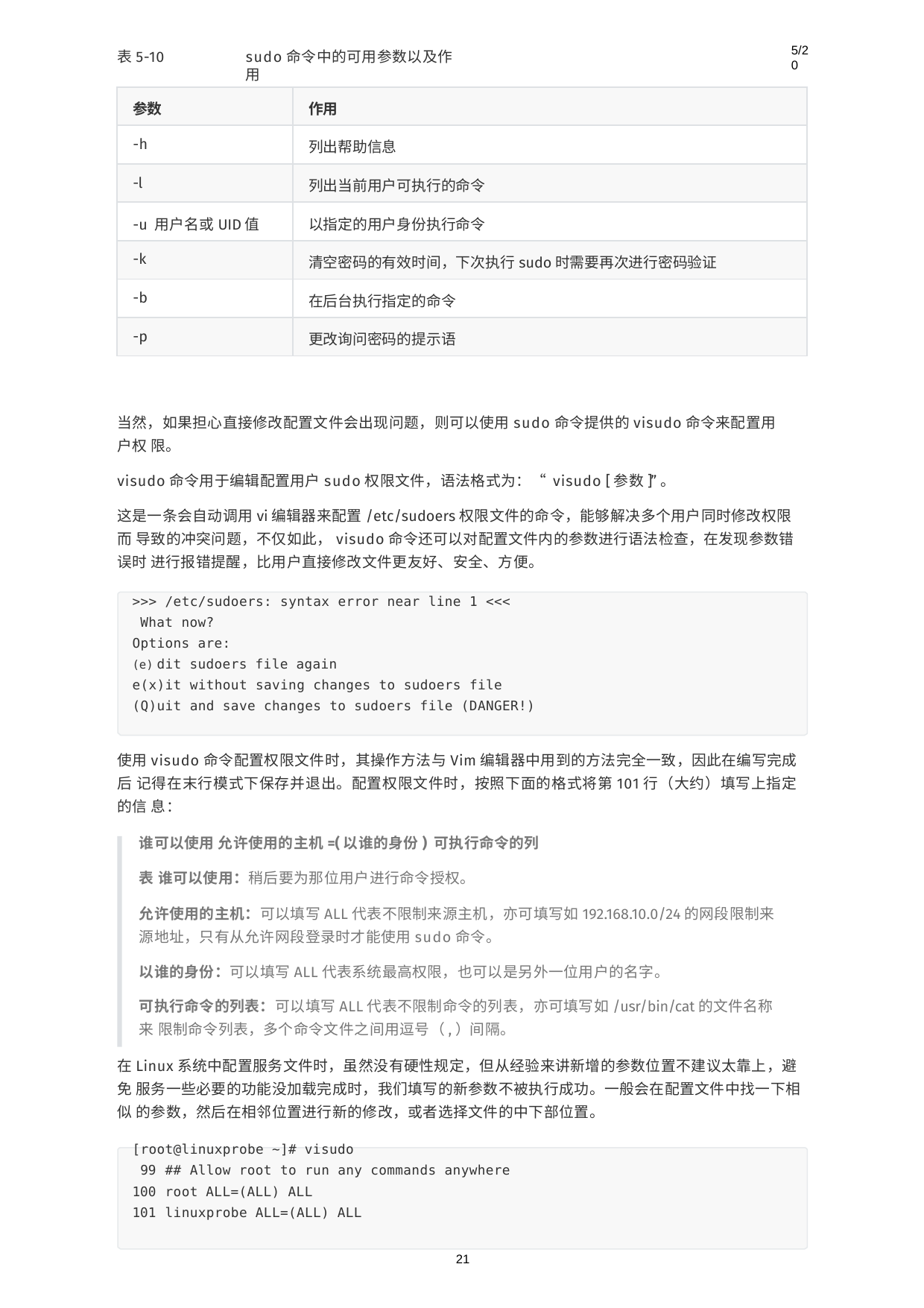

5/20
表5-10
sudo命令中的可用参数以及作用
| 参数 | 作用 |
| --- | --- |
| -h | 列出帮助信息 |
| -l | 列出当前用户可执行的命令 |
| -u 用户名或UID值 | 以指定的用户身份执行命令 |
| -k | 清空密码的有效时间，下次执行sudo时需要再次进行密码验证 |
| -b | 在后台执行指定的命令 |
| -p | 更改询问密码的提示语 |
当然，如果担心直接修改配置文件会出现问题，则可以使用sudo命令提供的visudo命令来配置用户权 限。
visudo命令用于编辑配置用户sudo权限文件，语法格式为：“ visudo [参数]”。
这是一条会自动调用vi编辑器来配置/etc/sudoers权限文件的命令，能够解决多个用户同时修改权限而 导致的冲突问题，不仅如此，visudo命令还可以对配置文件内的参数进行语法检查，在发现参数错误时 进行报错提醒，比用户直接修改文件更友好、安全、方便。

>>> /etc/sudoers: syntax error near line 1 <<<  What now?
Options are:
dit sudoers file again
e(x)it without saving changes to sudoers file  (Q)uit and save changes to sudoers file (DANGER!)

使用visudo命令配置权限文件时，其操作方法与Vim编辑器中用到的方法完全一致，因此在编写完成后 记得在末行模式下保存并退出。配置权限文件时，按照下面的格式将第101行（大约）填写上指定的信 息：
谁可以使用 允许使用的主机=(以谁的身份) 可执行命令的列表 谁可以使用：稍后要为那位用户进行命令授权。
允许使用的主机：可以填写ALL代表不限制来源主机，亦可填写如192.168.10.0/24的网段限制来 源地址，只有从允许网段登录时才能使用sudo命令。
以谁的身份：可以填写ALL代表系统最高权限，也可以是另外一位用户的名字。
可执行命令的列表：可以填写ALL代表不限制命令的列表，亦可填写如/usr/bin/cat的文件名称来 限制命令列表，多个命令文件之间用逗号（,）间隔。
在Linux系统中配置服务文件时，虽然没有硬性规定，但从经验来讲新增的参数位置不建议太靠上，避免 服务一些必要的功能没加载完成时，我们填写的新参数不被执行成功。一般会在配置文件中找一下相似 的参数，然后在相邻位置进行新的修改，或者选择文件的中下部位置。

[root@linuxprobe ~]# visudo
## Allow root to run any commands anywhere
root ALL=(ALL) ALL
linuxprobe ALL=(ALL) ALL

21